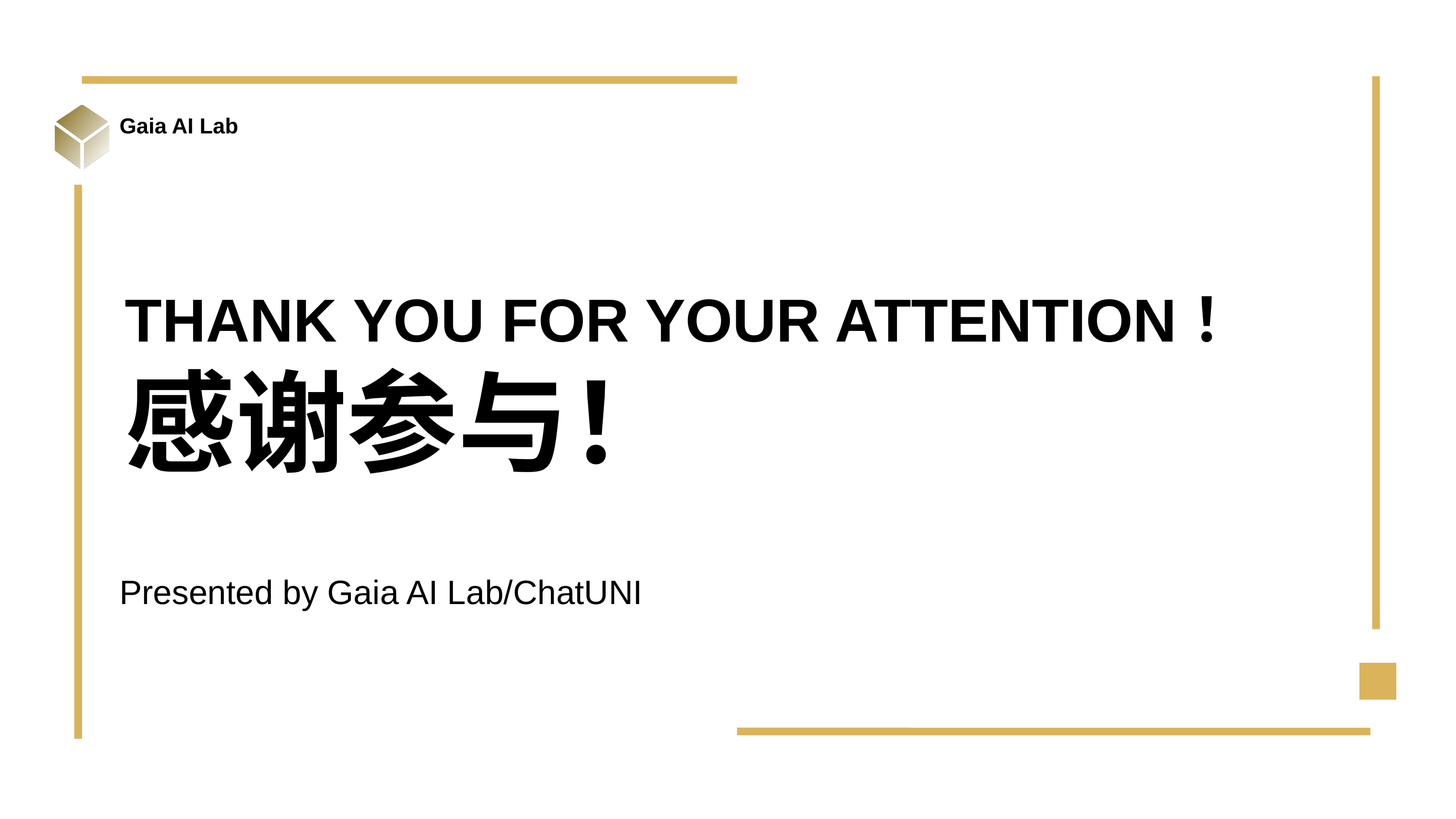

Gaia AI Lab
THANK YOU FOR YOUR ATTENTION！

感谢参与！

Presented by Gaia AI Lab/ChatUNI